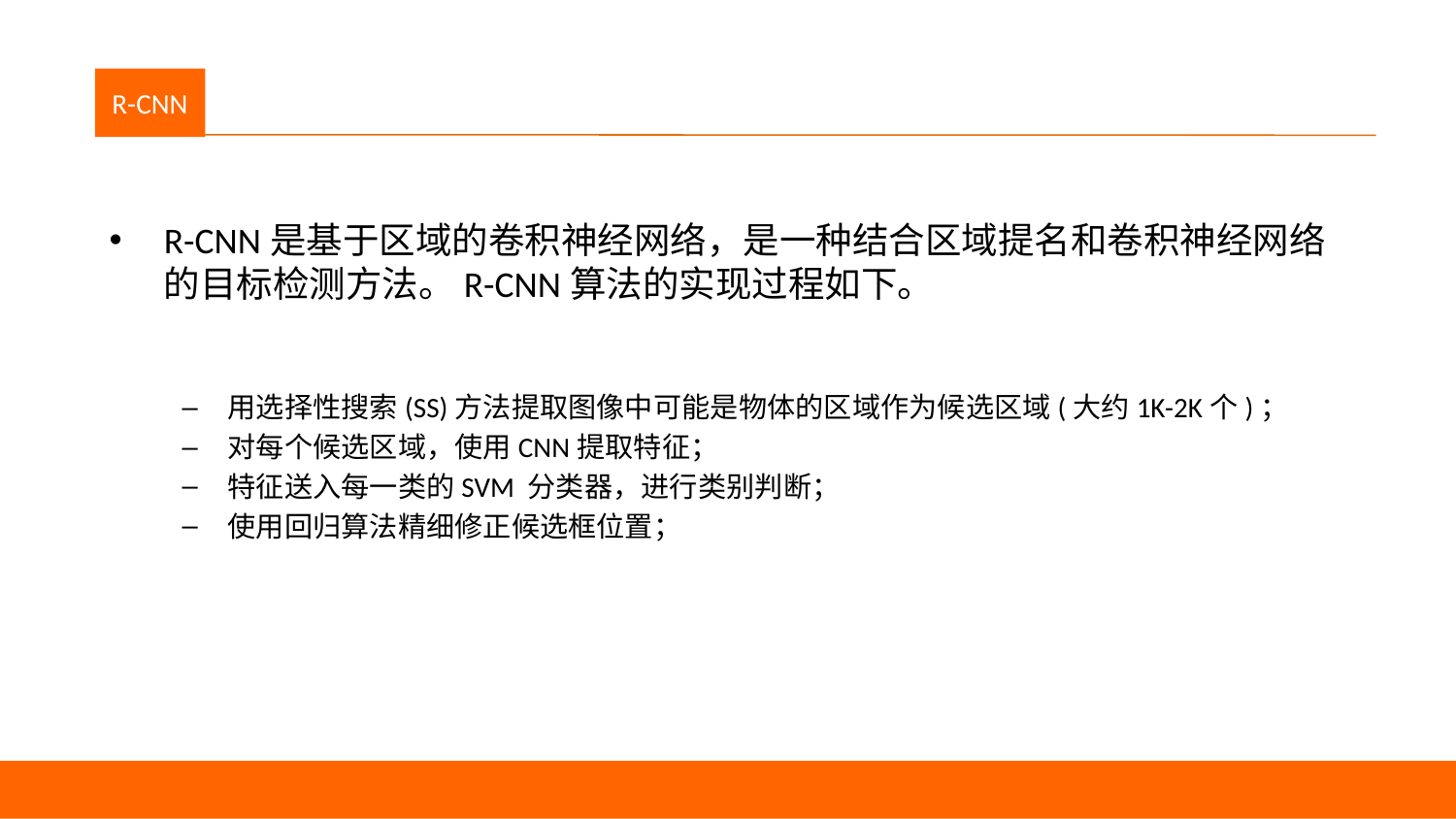

议程
R-CNN

R-CNN是基于区域的卷积神经网络，是一种结合区域提名和卷积神经网络的目标检测方法。R-CNN算法的实现过程如下。

用选择性搜索(SS)方法提取图像中可能是物体的区域作为候选区域(大约1K-2K个)；
对每个候选区域，使用CNN提取特征；
特征送入每一类的SVM 分类器，进行类别判断；
使用回归算法精细修正候选框位置；